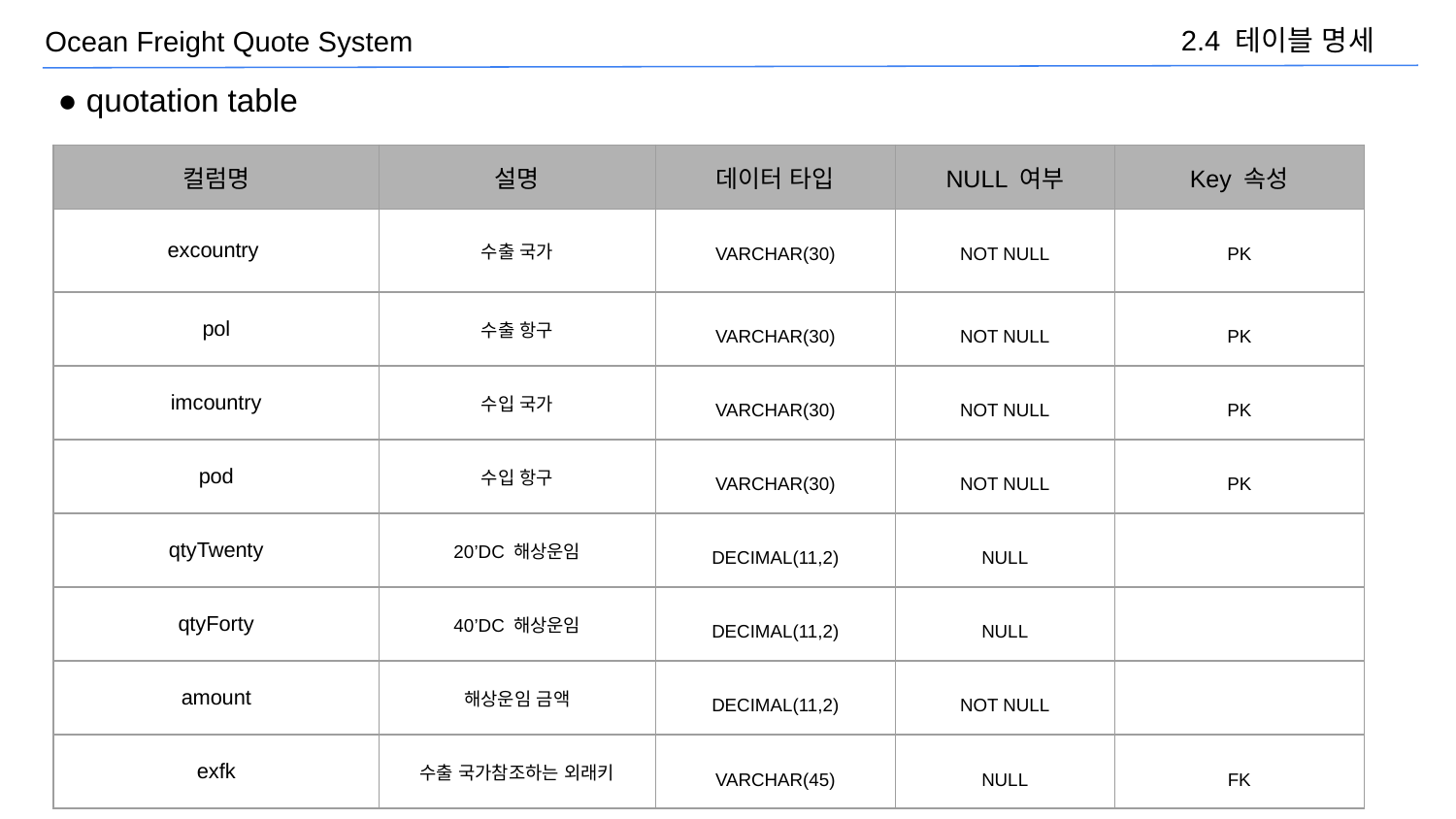

2.4 테이블 명세
● quotation table
| 컬럼명 | 설명 | 데이터 타입 | NULL 여부 | Key 속성 |
| --- | --- | --- | --- | --- |
| excountry | 수출 국가 | VARCHAR(30) | NOT NULL | PK |
| pol | 수출 항구 | VARCHAR(30) | NOT NULL | PK |
| imcountry | 수입 국가 | VARCHAR(30) | NOT NULL | PK |
| pod | 수입 항구 | VARCHAR(30) | NOT NULL | PK |
| qtyTwenty | 20’DC 해상운임 | DECIMAL(11,2) | NULL |  |
| qtyForty | 40’DC 해상운임 | DECIMAL(11,2) | NULL |  |
| amount | 해상운임 금액 | DECIMAL(11,2) | NOT NULL |  |
| exfk | 수출 국가참조하는 외래키 | VARCHAR(45) | NULL | FK |